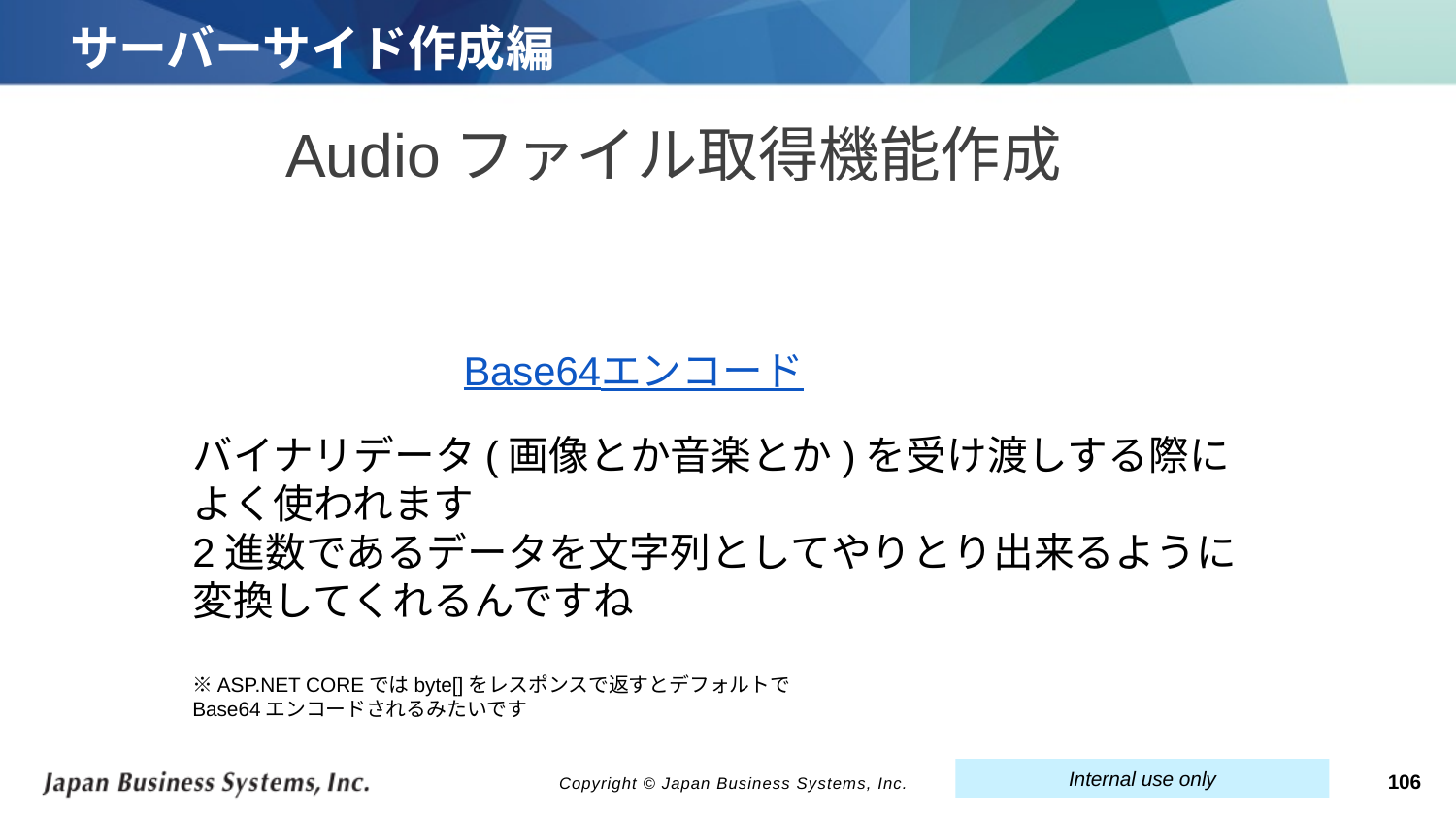

# サーバーサイド作成編
Audioファイル取得機能作成
Base64エンコード
バイナリデータ(画像とか音楽とか)を受け渡しする際に
よく使われます
2進数であるデータを文字列としてやりとり出来るように
変換してくれるんですね
※ASP.NET COREではbyte[]をレスポンスで返すとデフォルトで
Base64エンコードされるみたいです